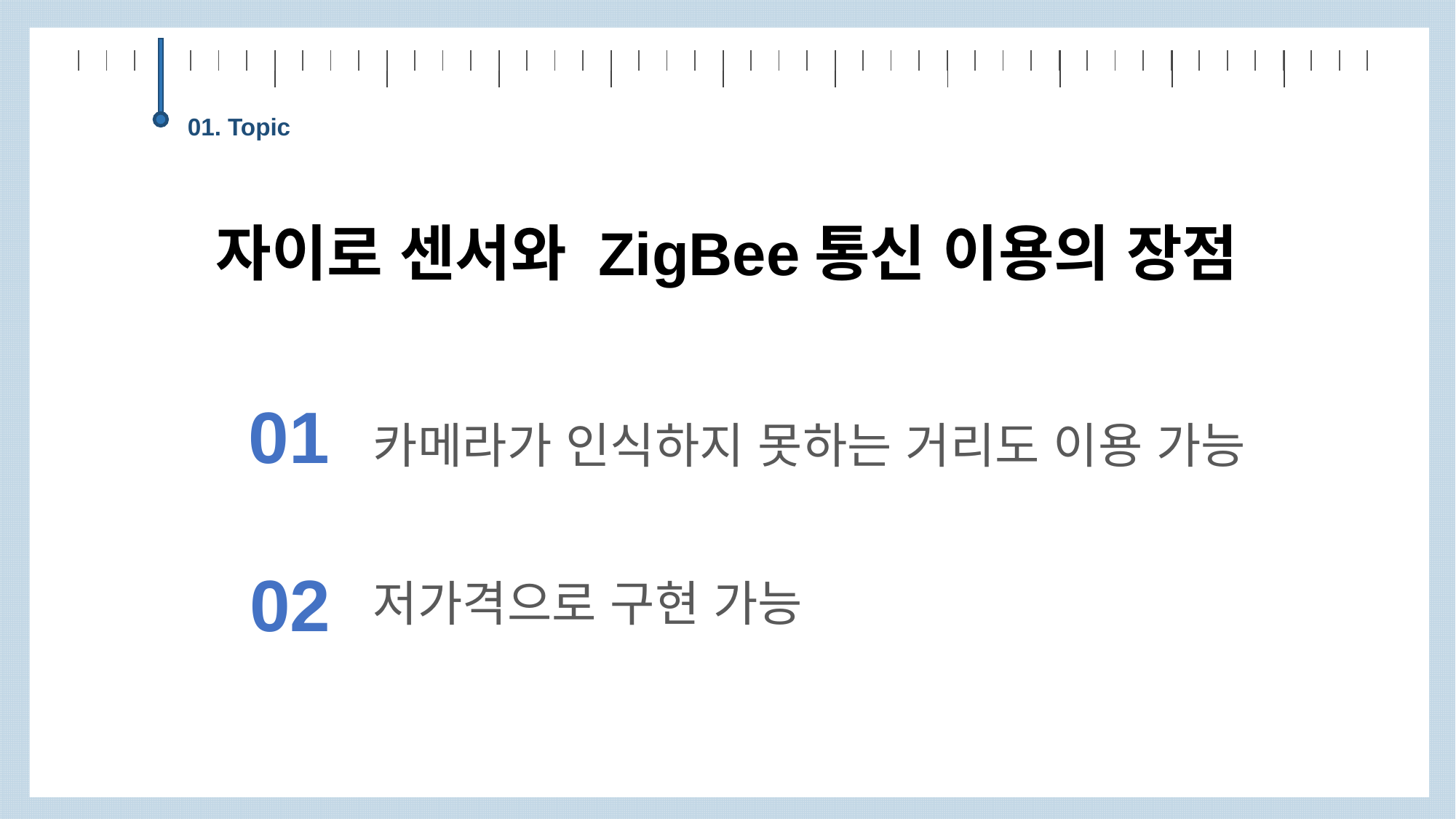

|  |  |  |  |  |  |  |  |  |  |  |  |  |  |  |  |  |  |  |  |  |  |  |  |  |  |  |  |  |  |  |  |  |  |  |  |  |  |  |  |  |  |  |  |  |  |  |  |
| --- | --- | --- | --- | --- | --- | --- | --- | --- | --- | --- | --- | --- | --- | --- | --- | --- | --- | --- | --- | --- | --- | --- | --- | --- | --- | --- | --- | --- | --- | --- | --- | --- | --- | --- | --- | --- | --- | --- | --- | --- | --- | --- | --- | --- | --- | --- | --- |
|  |  |  |  |  |  |  |  |  |  |  |  |
| --- | --- | --- | --- | --- | --- | --- | --- | --- | --- | --- | --- |
01. Topic
자이로 센서와 ZigBee통신 이용의 장점
01
카메라가 인식하지 못하는 거리도 이용 가능
02
저가격으로 구현 가능
9